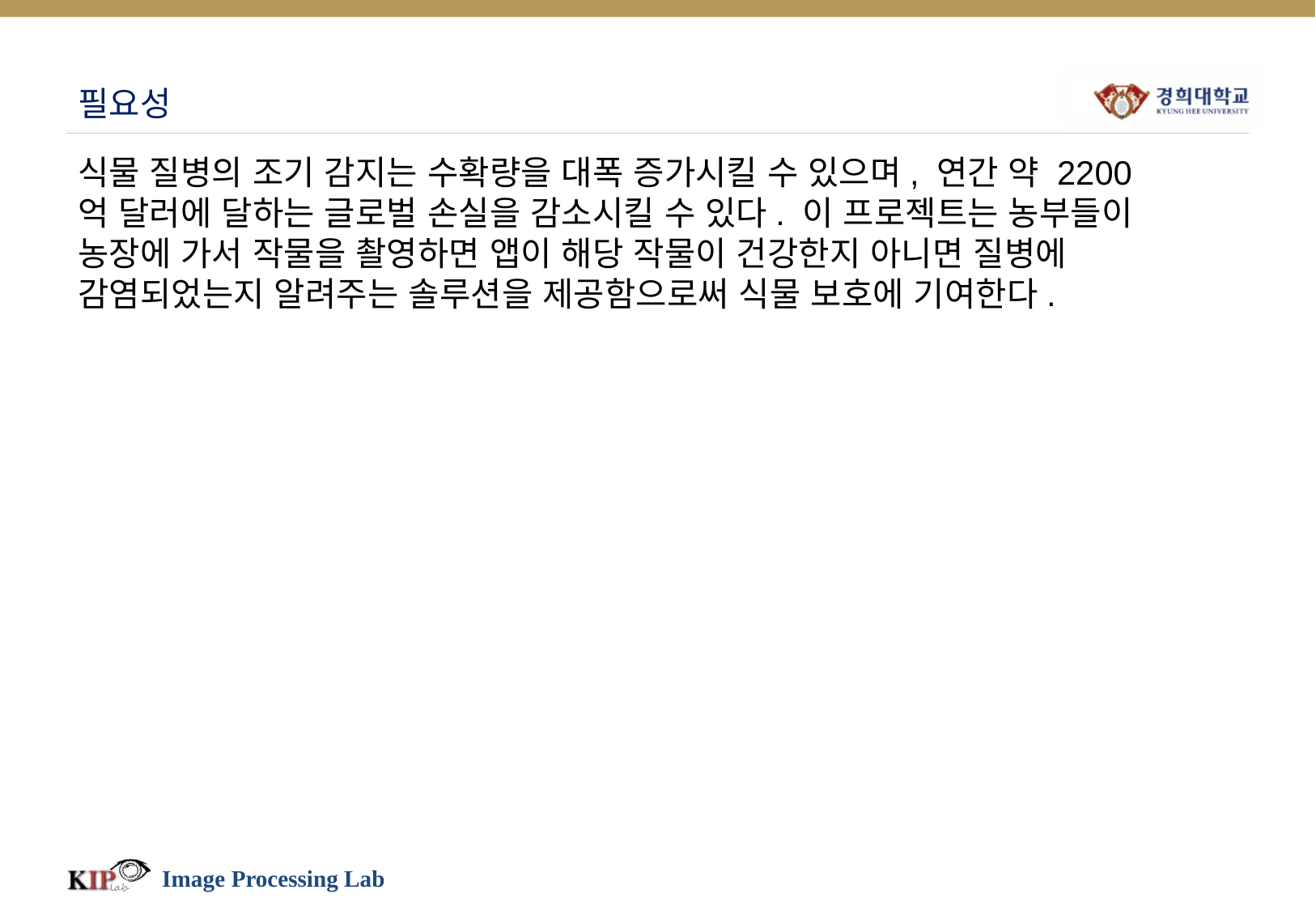

# 필요성
식물 질병의 조기 감지는 수확량을 대폭 증가시킬 수 있으며, 연간 약 2200억 달러에 달하는 글로벌 손실을 감소시킬 수 있다. 이 프로젝트는 농부들이 농장에 가서 작물을 촬영하면 앱이 해당 작물이 건강한지 아니면 질병에 감염되었는지 알려주는 솔루션을 제공함으로써 식물 보호에 기여한다.
Image Processing Lab